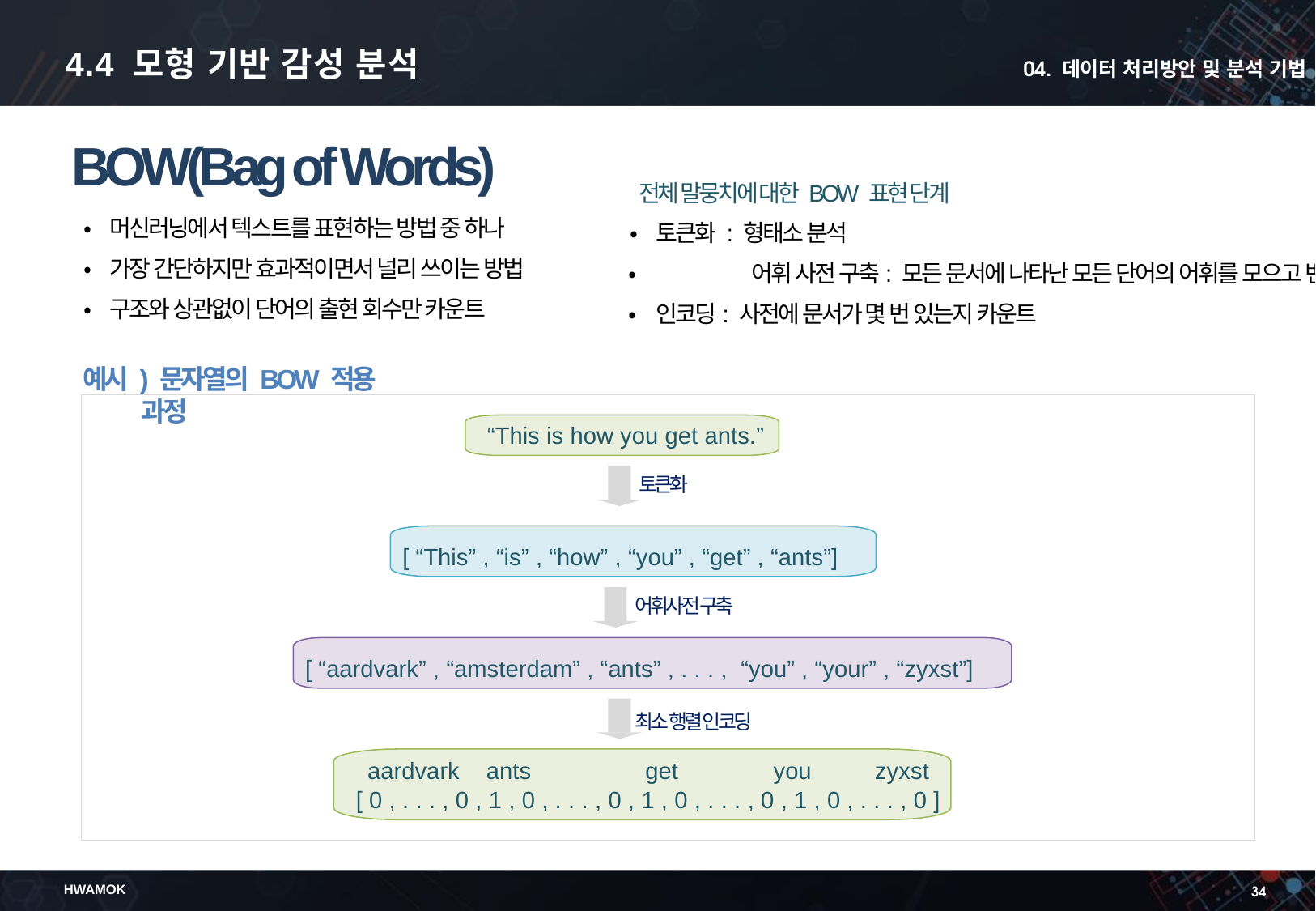

4.4 모형 기반 감성 분석
04. 데이터 처리방안 및 분석 기법
BOW(Bag of Words)
전체 말뭉치에 대한 BOW 표현 단계
•	머신러닝에서 텍스트를 표현하는 방법 중 하나
•	가장 간단하지만 효과적이면서 널리 쓰이는 방법
•	구조와 상관없이 단어의 출현 회수만 카운트
•	토큰화 : 형태소 분석
•	어휘 사전 구축: 모든 문서에 나타난 모든 단어의 어휘를 모으고 번호를 매김
•	인코딩: 사전에 문서가 몇 번 있는지 카운트
예시 ) 문자열의 BOW 적용 과정

“This is how you get ants.”

토큰화

[ “This” , “is” , “how” , “you” , “get” , “ants”]

어휘사전 구축

[ “aardvark” , “amsterdam” , “ants” , . . . ,  “you” , “your” , “zyxst”]

최소 행렬 인코딩
  aardvark    ants	       get	        you	     zyxst
[ 0 , . . . , 0 , 1 , 0 , . . . , 0 , 1 , 0 , . . . , 0 , 1 , 0 , . . . , 0 ]

HWAMOK
34